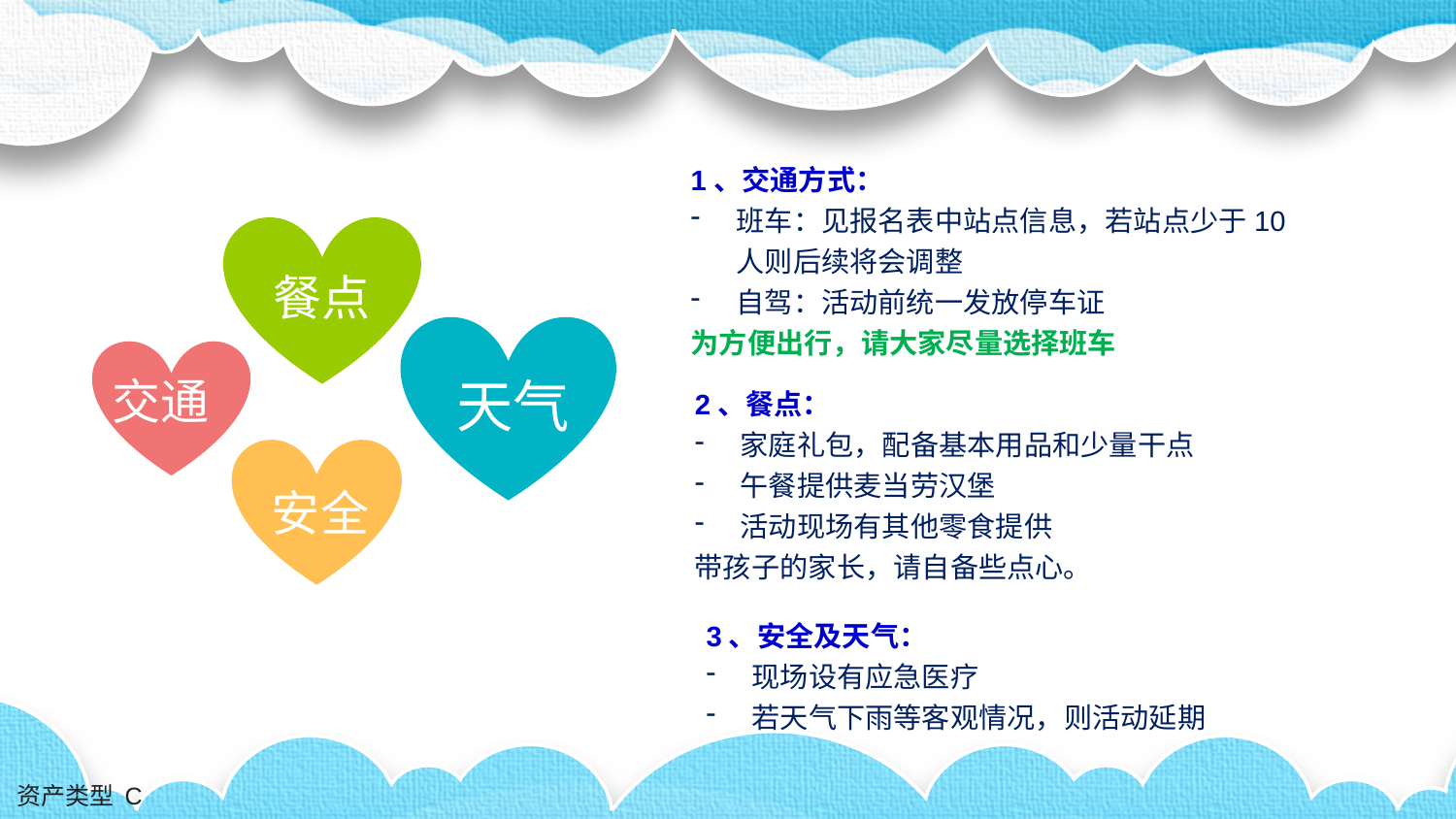

1、交通方式：
班车：见报名表中站点信息，若站点少于10人则后续将会调整
自驾：活动前统一发放停车证
为方便出行，请大家尽量选择班车

餐点

交通
天气
2、餐点：
家庭礼包，配备基本用品和少量干点
午餐提供麦当劳汉堡
活动现场有其他零食提供
带孩子的家长，请自备些点心。

安全
3、安全及天气：
现场设有应急医疗
若天气下雨等客观情况，则活动延期
 资产类型 C